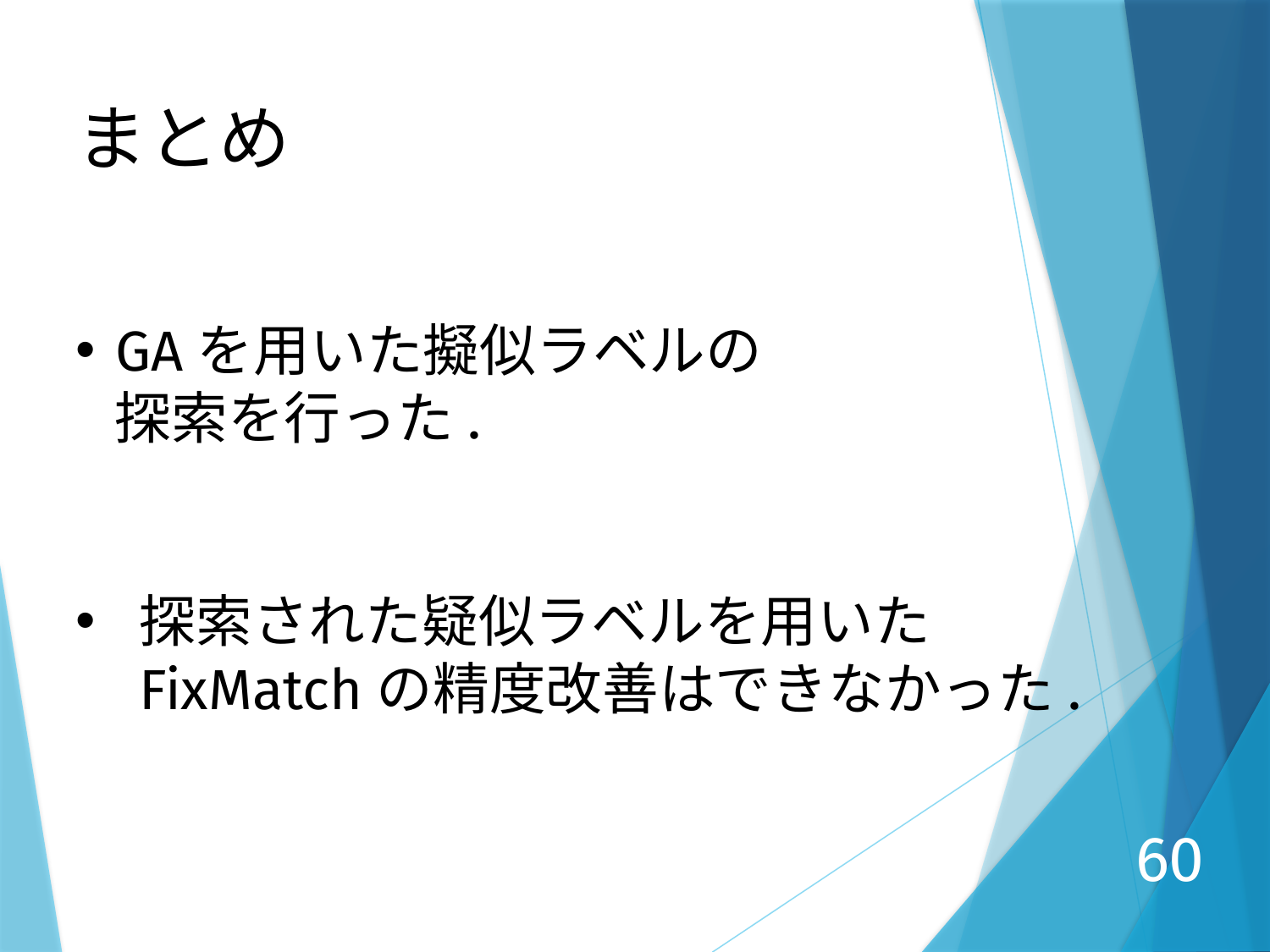

まとめ
GAを用いた擬似ラベルの
  探索を行った.

探索された疑似ラベルを用いたFixMatchの精度改善はできなかった.
60